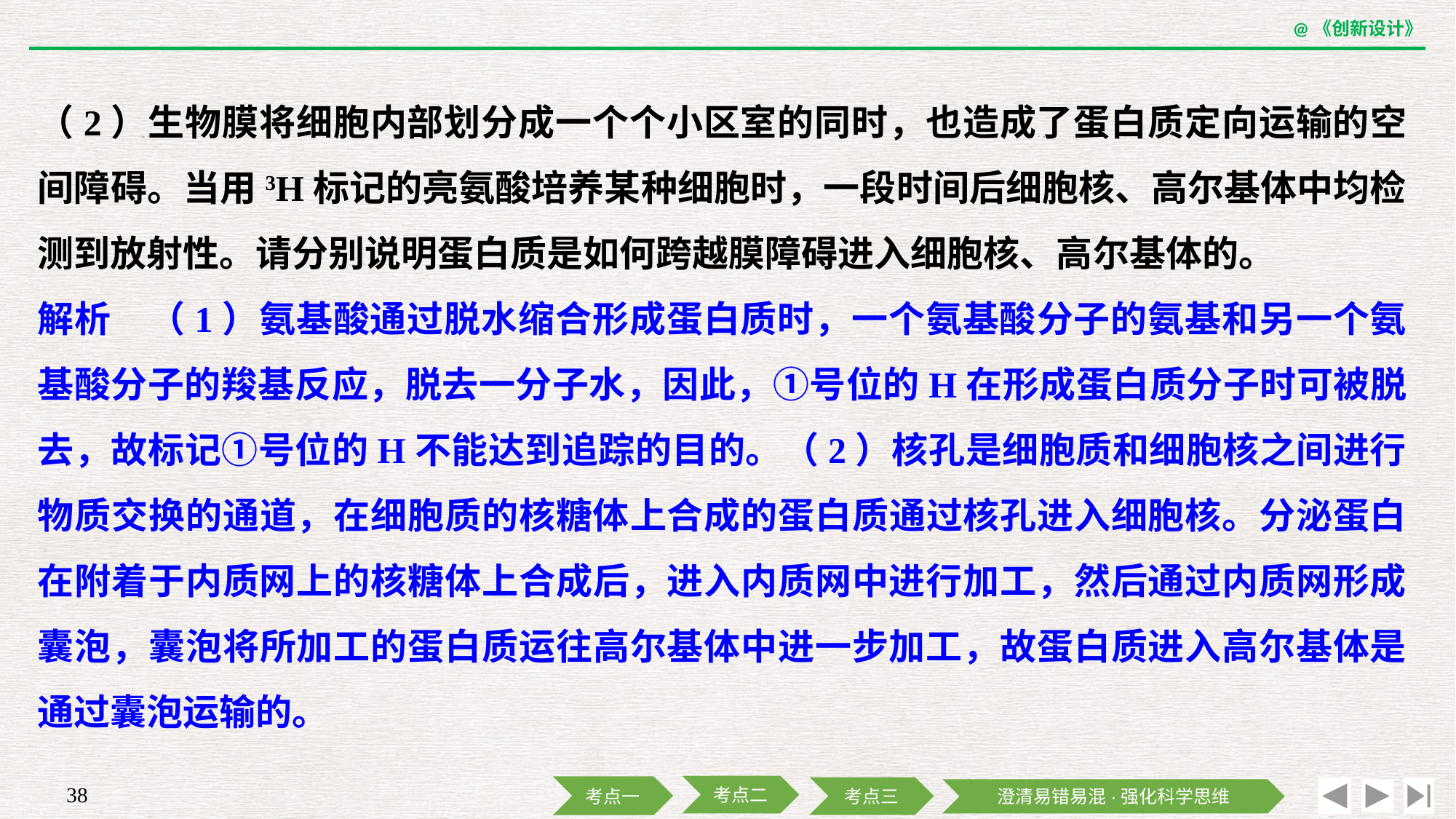

（2）生物膜将细胞内部划分成一个个小区室的同时，也造成了蛋白质定向运输的空间障碍。当用3H标记的亮氨酸培养某种细胞时，一段时间后细胞核、高尔基体中均检测到放射性。请分别说明蛋白质是如何跨越膜障碍进入细胞核、高尔基体的。
解析　（1）氨基酸通过脱水缩合形成蛋白质时，一个氨基酸分子的氨基和另一个氨基酸分子的羧基反应，脱去一分子水，因此，①号位的H在形成蛋白质分子时可被脱去，故标记①号位的H不能达到追踪的目的。（2）核孔是细胞质和细胞核之间进行物质交换的通道，在细胞质的核糖体上合成的蛋白质通过核孔进入细胞核。分泌蛋白在附着于内质网上的核糖体上合成后，进入内质网中进行加工，然后通过内质网形成囊泡，囊泡将所加工的蛋白质运往高尔基体中进一步加工，故蛋白质进入高尔基体是通过囊泡运输的。